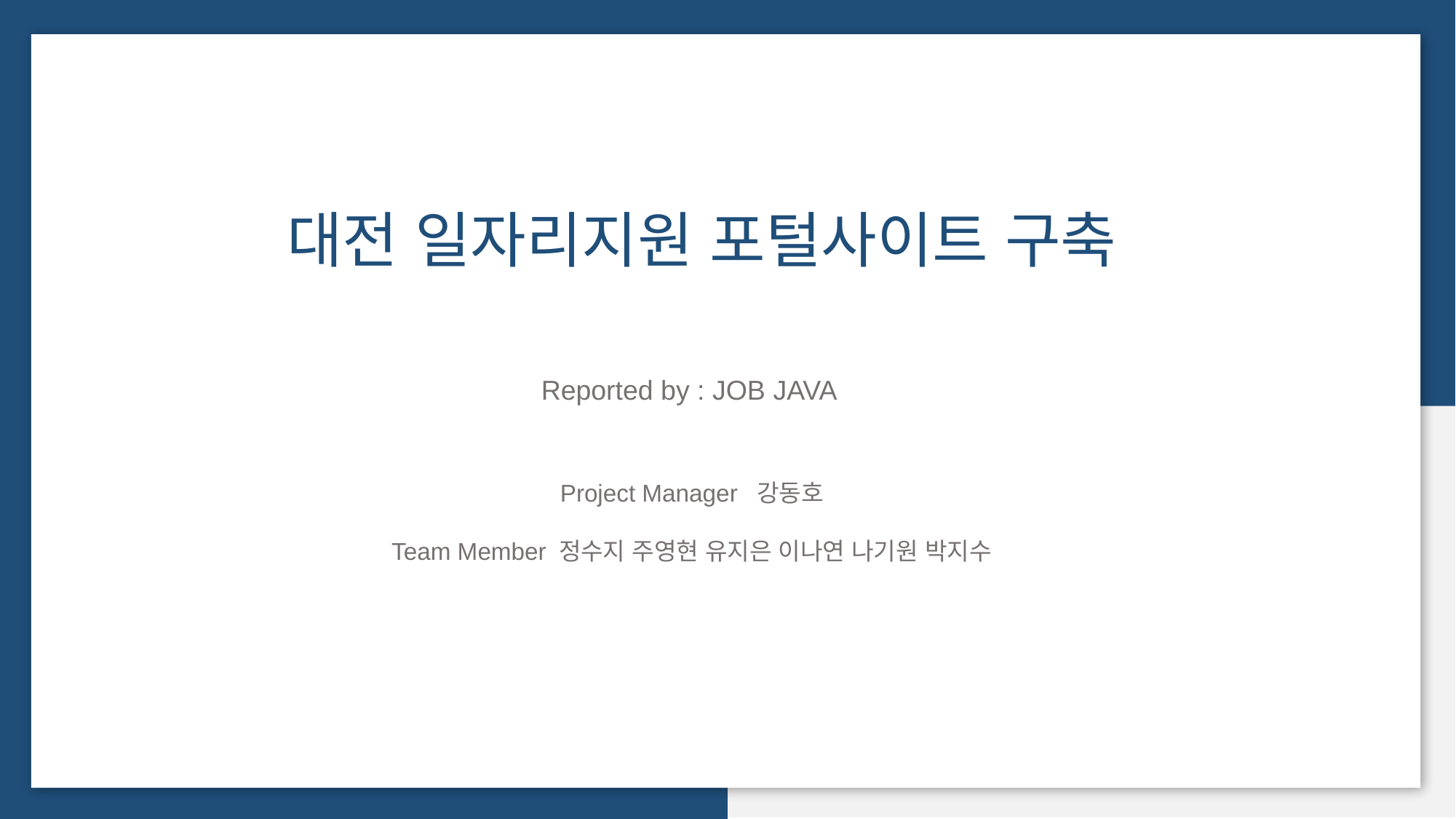

대전 일자리지원 포털사이트 구축
Reported by : JOB JAVA
Project Manager  강동호
Team Member 정수지 주영현 유지은 이나연 나기원 박지수